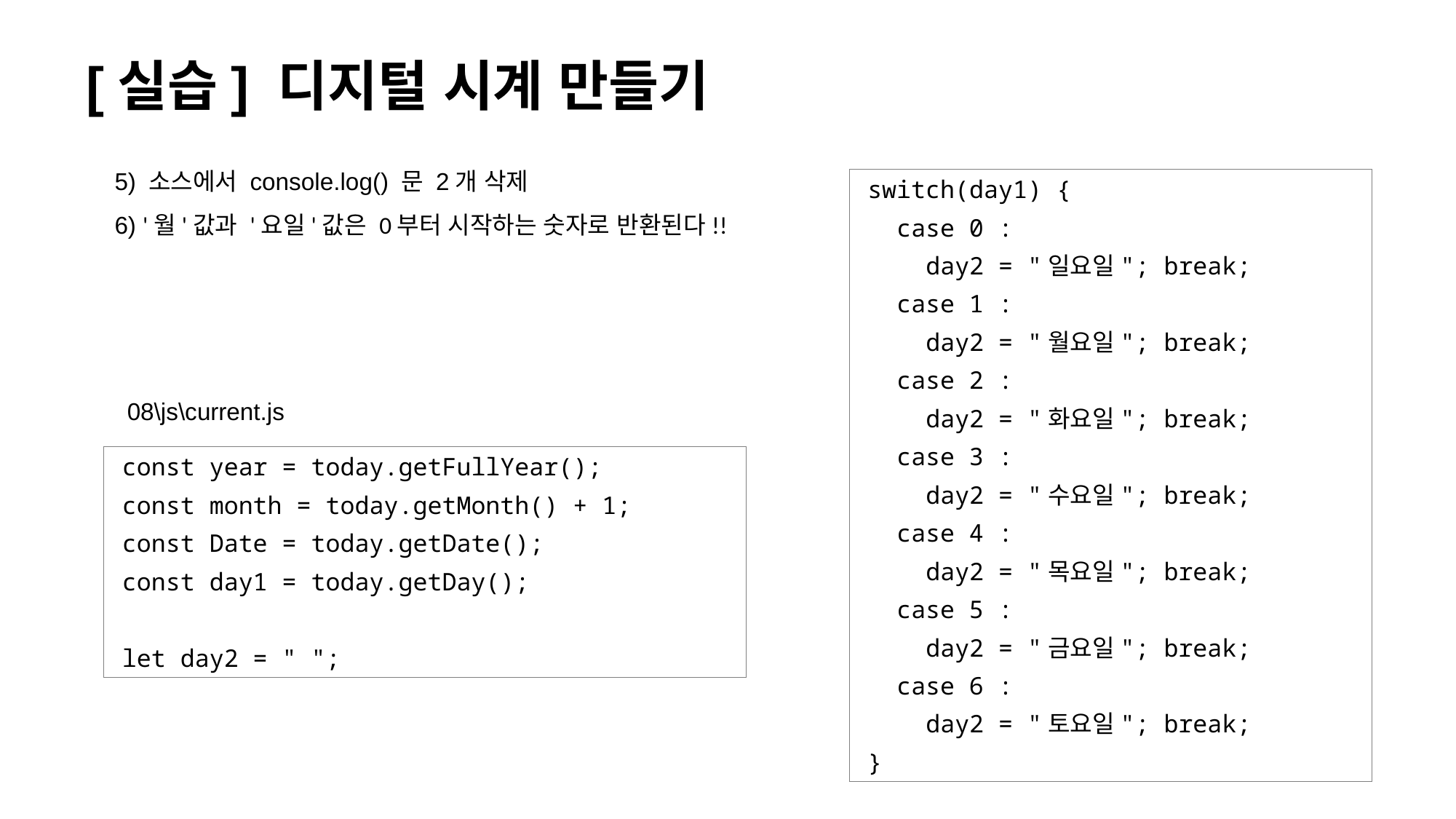

# [실습] 디지털 시계 만들기
5) 소스에서 console.log() 문 2개 삭제
6) '월'값과 '요일'값은 0부터 시작하는 숫자로 반환된다!!
switch(day1) {
  case 0 :
    day2 = "일요일"; break;
  case 1 :
    day2 = "월요일"; break;
  case 2 :
    day2 = "화요일"; break;
  case 3 :
    day2 = "수요일"; break;
  case 4 :
    day2 = "목요일"; break;
  case 5 :
    day2 = "금요일"; break;
  case 6 :
    day2 = "토요일"; break;
}
08\js\current.js
const year = today.getFullYear();
const month = today.getMonth() + 1;
const Date = today.getDate();
const day1 = today.getDay();

let day2 = " ";